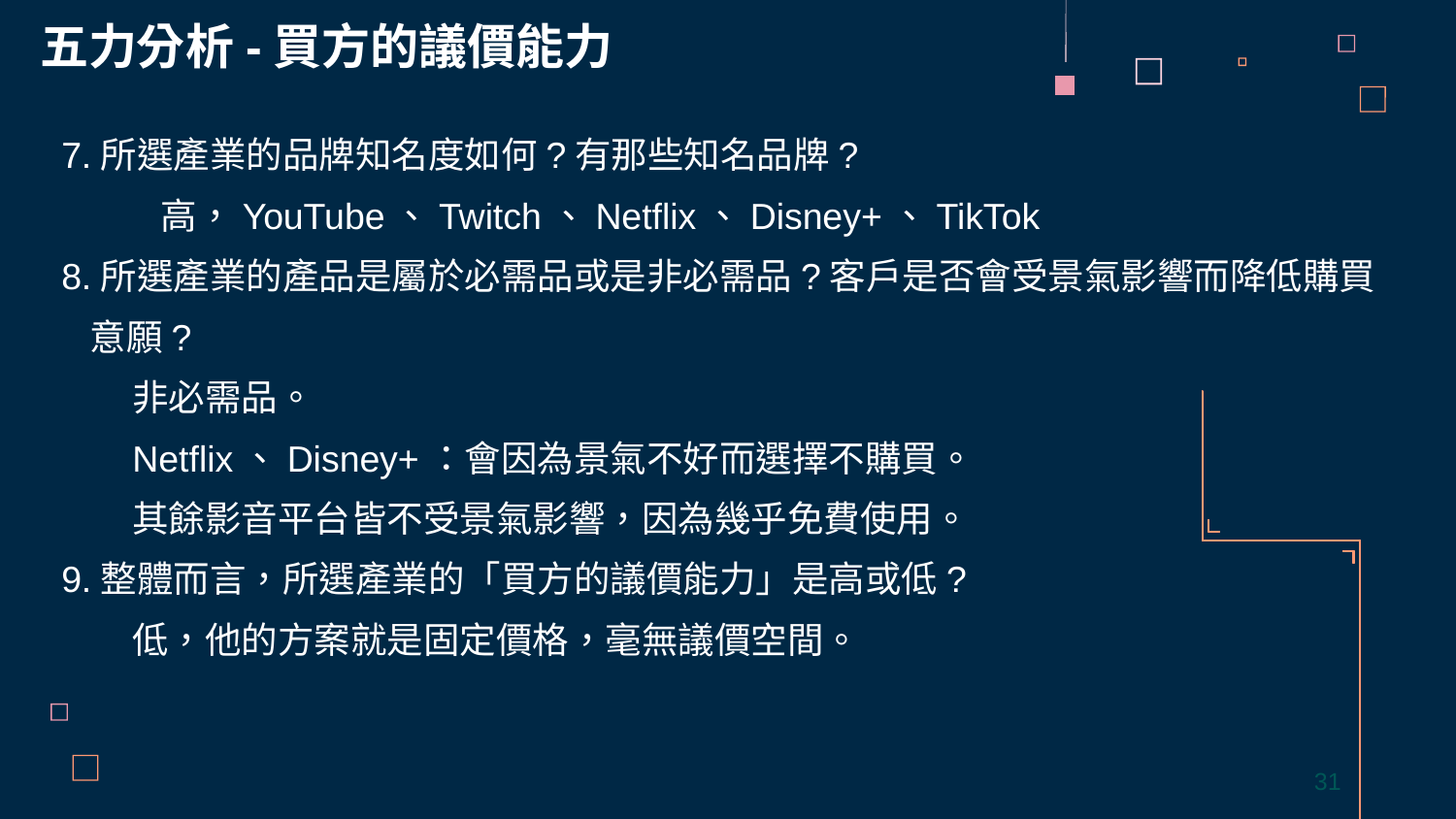

五力分析-買方的議價能力
7.所選產業的品牌知名度如何?有那些知名品牌?
高，YouTube、Twitch、Netflix、Disney+、TikTok
8.所選產業的產品是屬於必需品或是非必需品?客戶是否會受景氣影響而降低購買意願?
非必需品。
Netflix、Disney+：會因為景氣不好而選擇不購買。
其餘影音平台皆不受景氣影響，因為幾乎免費使用。
9.整體而言，所選產業的「買方的議價能力」是高或低?
低，他的方案就是固定價格，毫無議價空間。

31